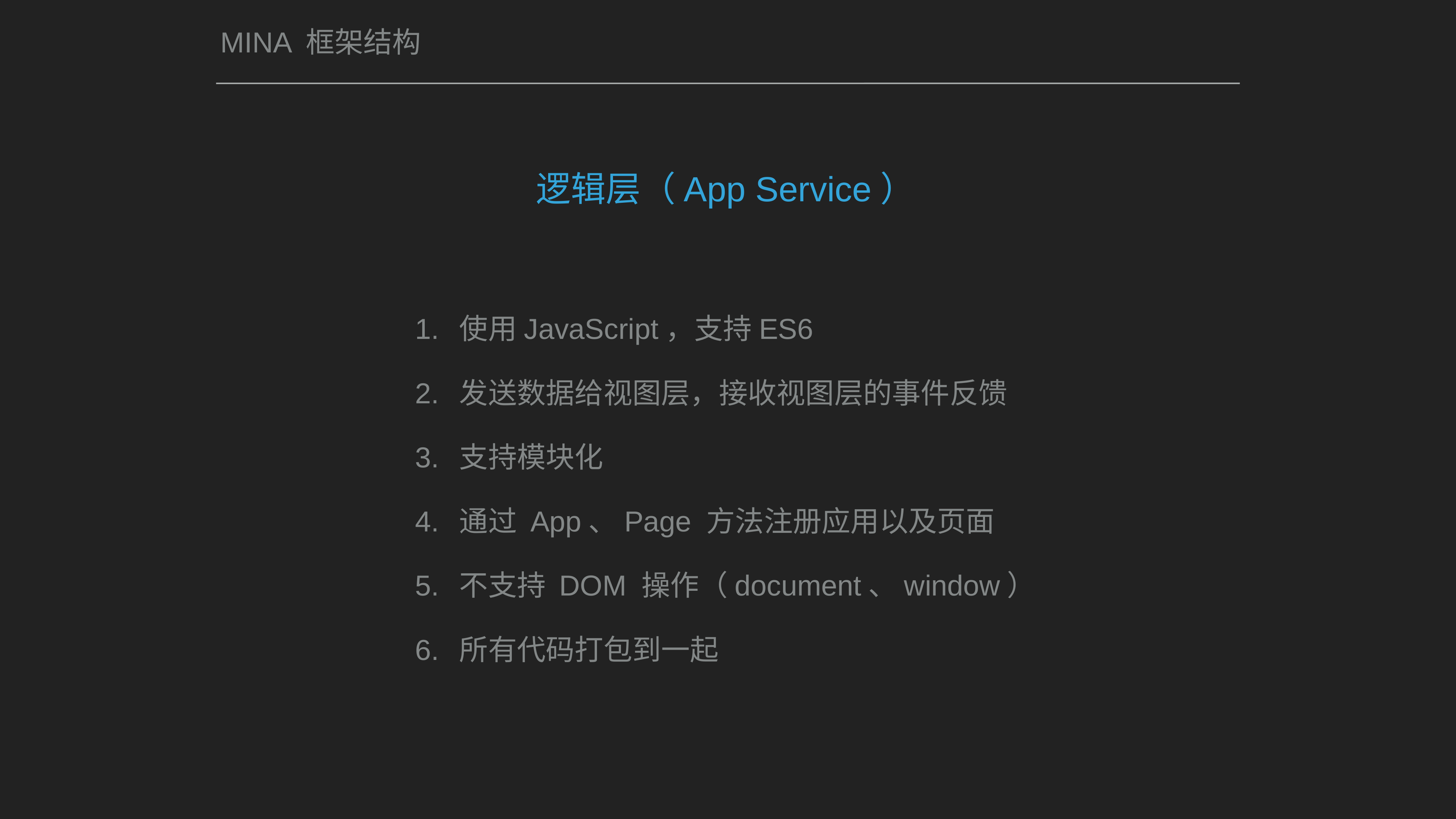

# MINA 框架结构
逻辑层（App Service）
使用JavaScript，支持ES6
发送数据给视图层，接收视图层的事件反馈
支持模块化
通过 App、Page 方法注册应用以及页面
不支持 DOM 操作（document、window）
所有代码打包到一起